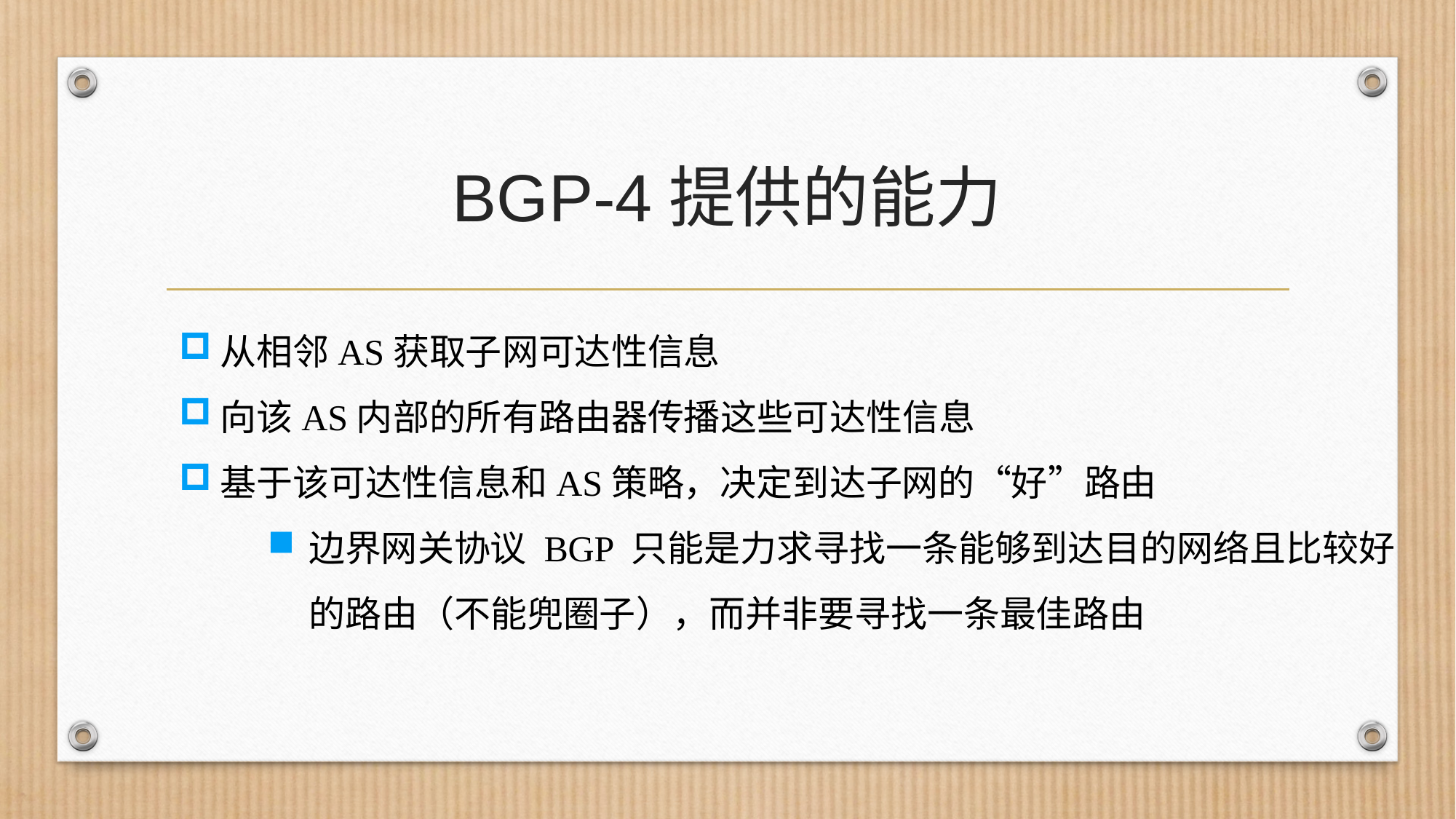

# BGP-4提供的能力
从相邻AS获取子网可达性信息
向该AS内部的所有路由器传播这些可达性信息
基于该可达性信息和AS策略，决定到达子网的“好”路由
边界网关协议 BGP 只能是力求寻找一条能够到达目的网络且比较好的路由（不能兜圈子），而并非要寻找一条最佳路由